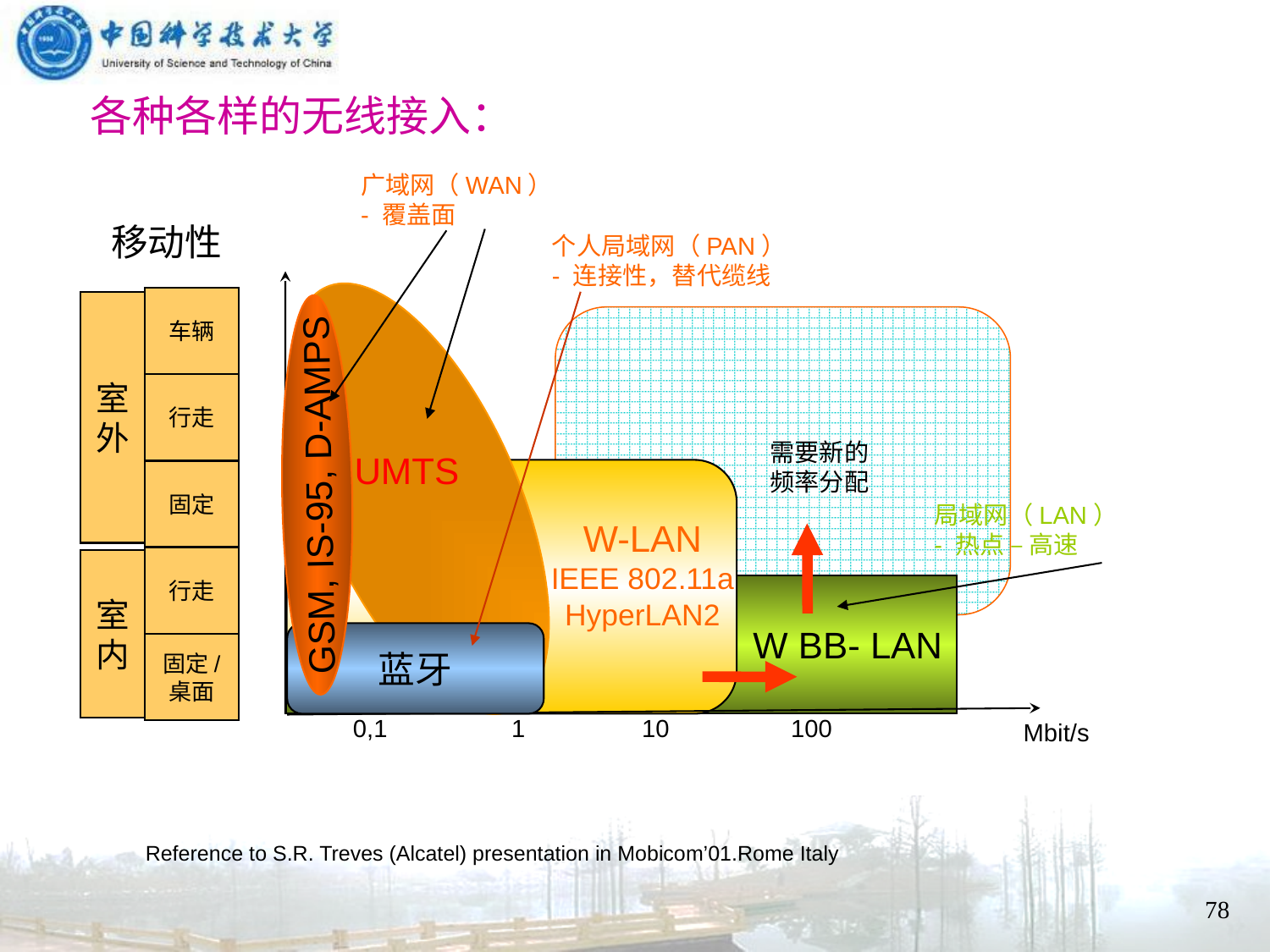

# 各种各样的无线接入：
广域网（WAN）
- 覆盖面
移动性
个人局域网（PAN）
- 连接性，替代缆线

车辆
行走
室
外
固定
行走
室
内
固定/
桌面

需要新的
频率分配
UMTS
GSM, IS-95, D-AMPS

局域网（LAN）
- 热点 – 高速
W-LAN
IEEE 802.11a
HyperLAN2

W BB- LAN
蓝牙

0,1
1
10
100
Mbit/s
Reference to S.R. Treves (Alcatel) presentation in Mobicom’01.Rome Italy
78